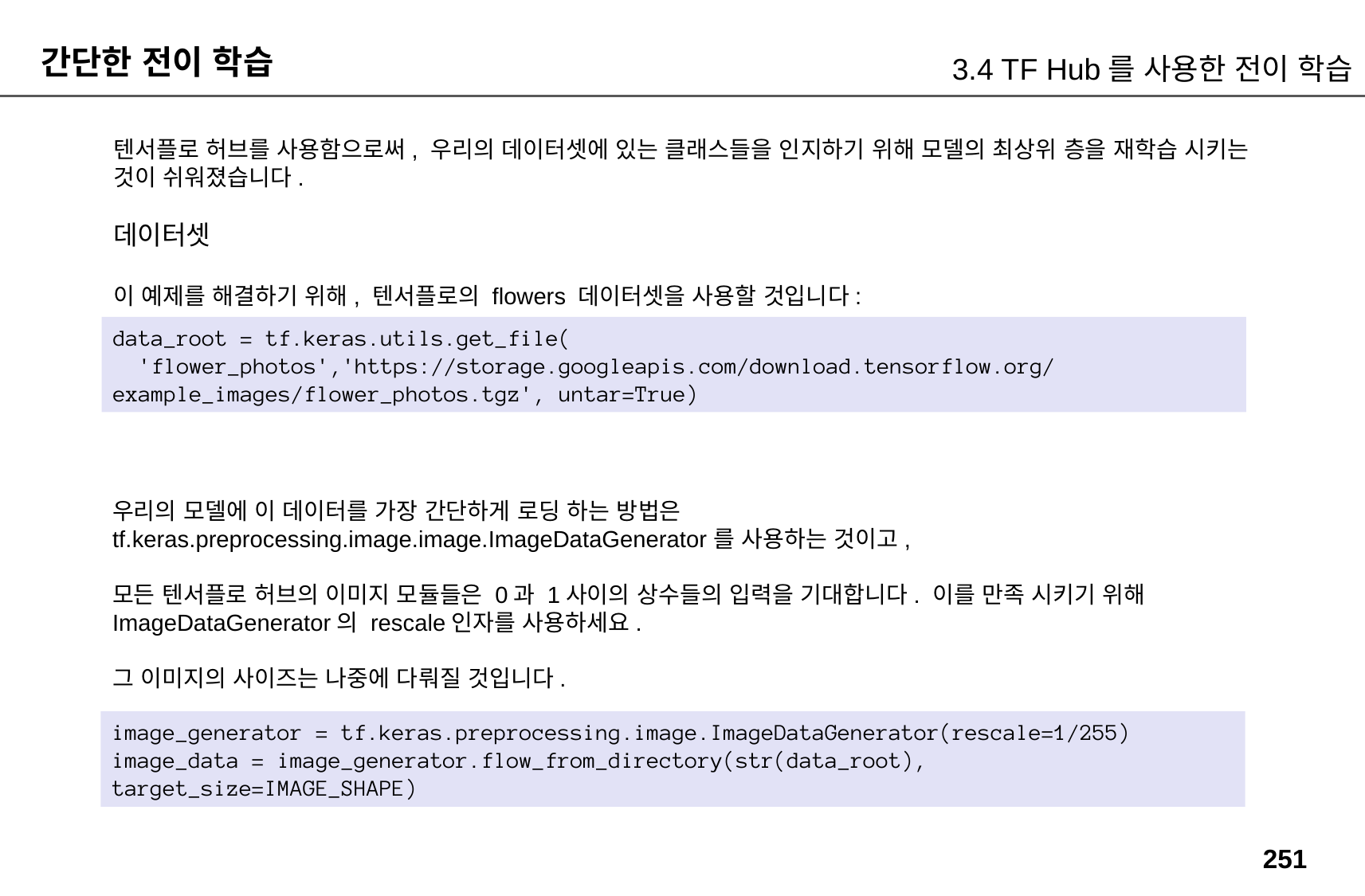

간단한 전이 학습
3.4 TF Hub를 사용한 전이 학습
텐서플로 허브를 사용함으로써, 우리의 데이터셋에 있는 클래스들을 인지하기 위해 모델의 최상위 층을 재학습 시키는 것이 쉬워졌습니다.

데이터셋

이 예제를 해결하기 위해, 텐서플로의 flowers 데이터셋을 사용할 것입니다:
data_root = tf.keras.utils.get_file(
  'flower_photos','https://storage.googleapis.com/download.tensorflow.org/example_images/flower_photos.tgz', untar=True)
우리의 모델에 이 데이터를 가장 간단하게 로딩 하는 방법은 tf.keras.preprocessing.image.image.ImageDataGenerator를 사용하는 것이고,

모든 텐서플로 허브의 이미지 모듈들은 0과 1사이의 상수들의 입력을 기대합니다. 이를 만족 시키기 위해 ImageDataGenerator의 rescale인자를 사용하세요.

그 이미지의 사이즈는 나중에 다뤄질 것입니다.
image_generator = tf.keras.preprocessing.image.ImageDataGenerator(rescale=1/255)
image_data = image_generator.flow_from_directory(str(data_root), target_size=IMAGE_SHAPE)